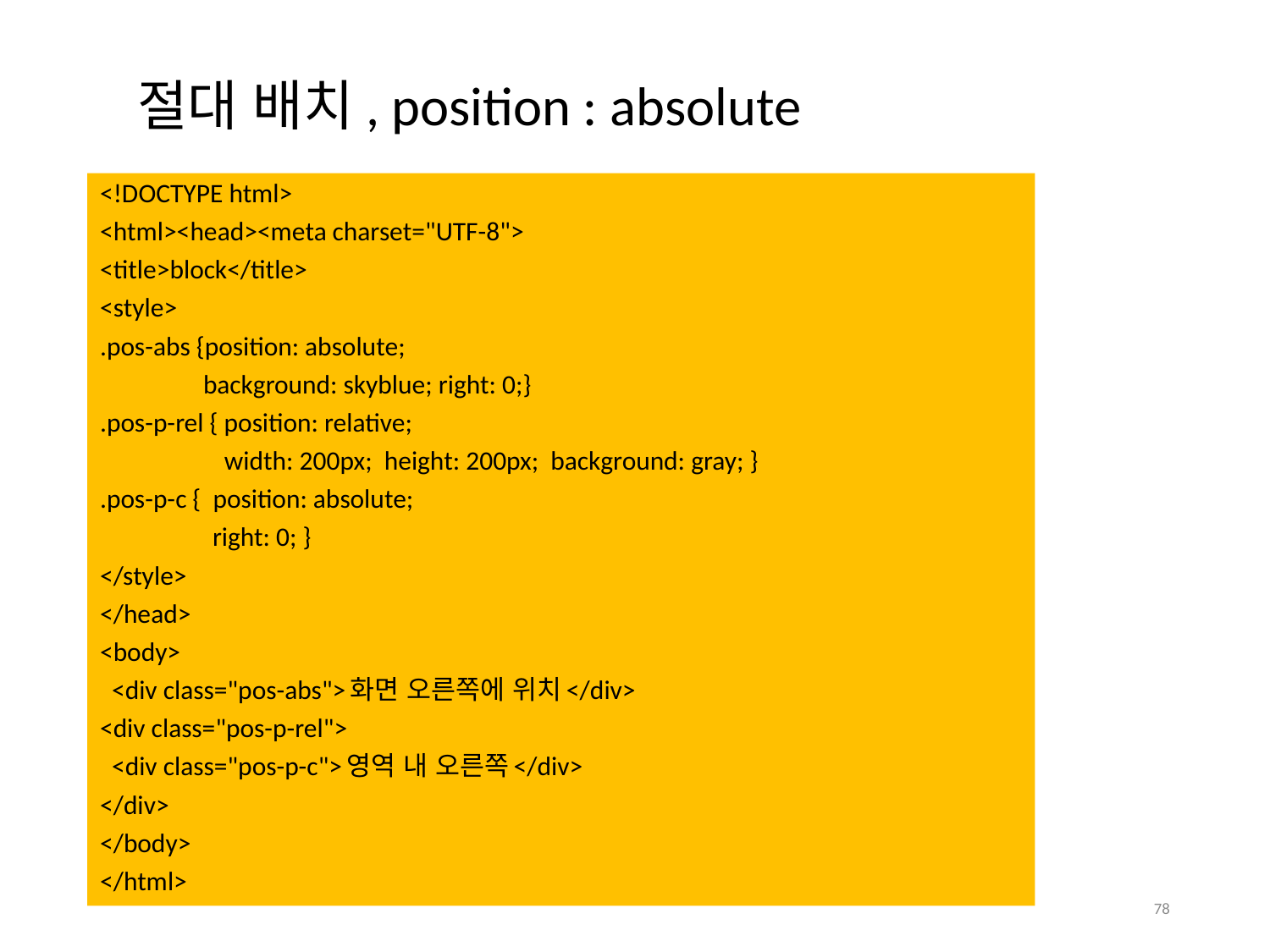

# 절대 배치, position : absolute
<!DOCTYPE html>
<html><head><meta charset="UTF-8">
<title>block</title>
<style>
.pos-abs {position: absolute;
	  background: skyblue; right: 0;}
.pos-p-rel { position: relative;
                     width: 200px;  height: 200px;  background: gray; }
.pos-p-c {  position: absolute;
                   right: 0; }
</style>
</head>
<body>
  <div class="pos-abs">화면 오른쪽에 위치</div>
<div class="pos-p-rel">
  <div class="pos-p-c">영역 내 오른쪽</div>
</div>
</body>
</html>

78